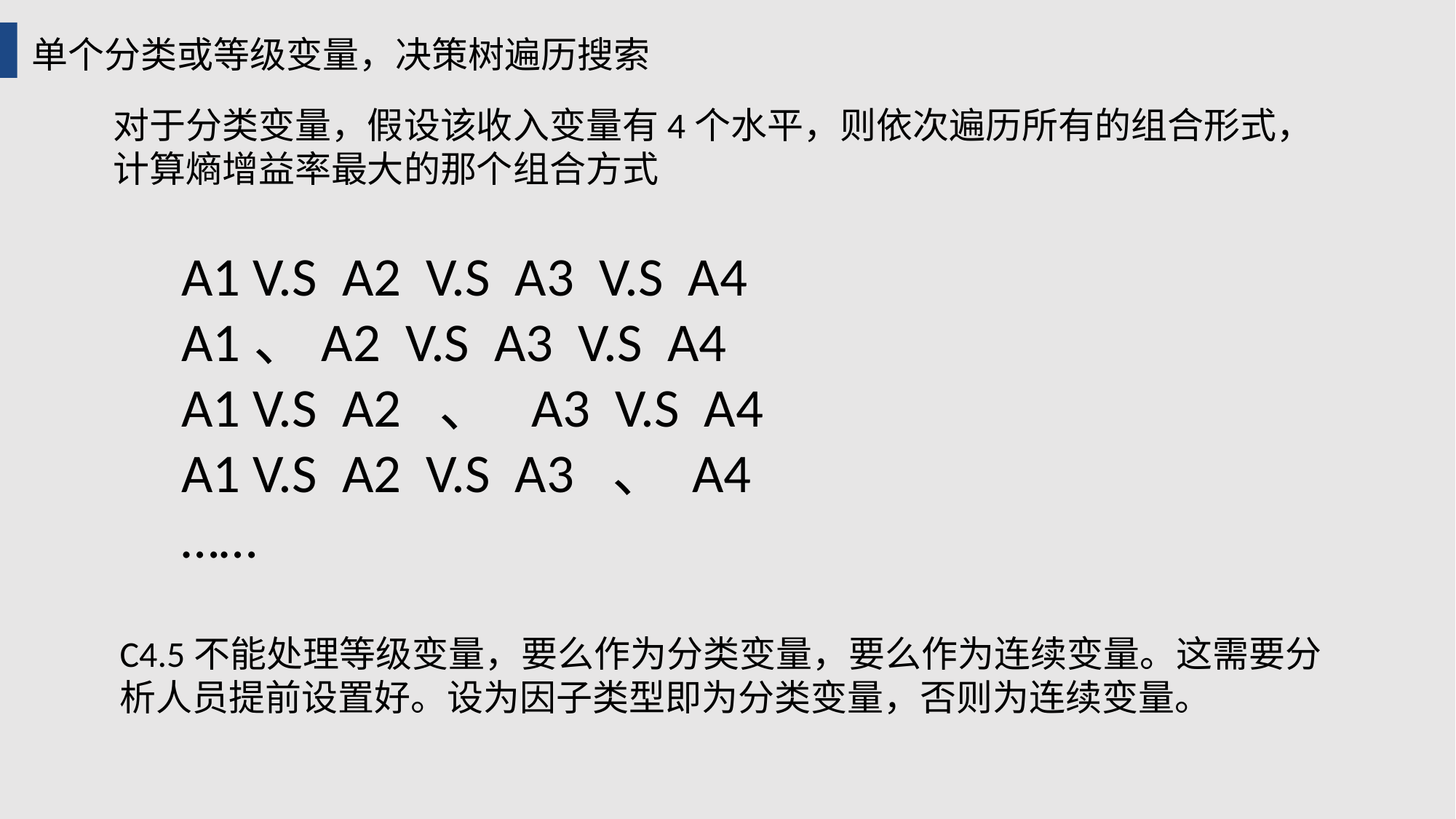

单个分类或等级变量，决策树遍历搜索
对于分类变量，假设该收入变量有4个水平，则依次遍历所有的组合形式，计算熵增益率最大的那个组合方式
A1 V.S  A2  V.S  A3  V.S  A4
A1、A2  V.S  A3  V.S  A4
A1 V.S  A2  、  A3  V.S  A4
A1 V.S  A2  V.S  A3  、 A4
……
C4.5不能处理等级变量，要么作为分类变量，要么作为连续变量。这需要分析人员提前设置好。设为因子类型即为分类变量，否则为连续变量。